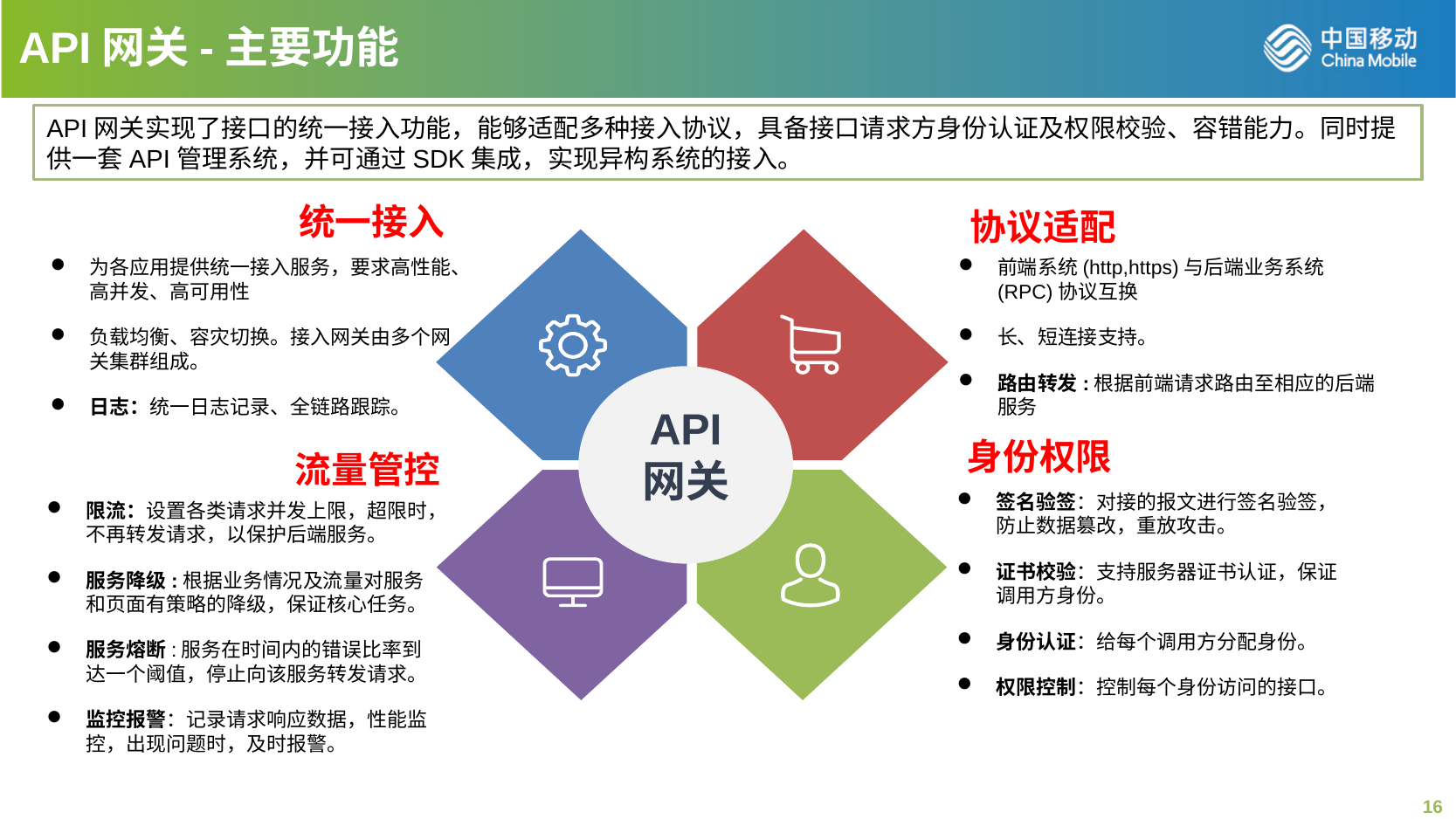

API网关-主要功能
API网关实现了接口的统一接入功能，能够适配多种接入协议，具备接口请求方身份认证及权限校验、容错能力。同时提供一套API管理系统，并可通过SDK集成，实现异构系统的接入。
统一接入
协议适配

前端系统(http,https)与后端业务系统(RPC)协议互换
长、短连接支持。
路由转发:根据前端请求路由至相应的后端服务
为各应用提供统一接入服务，要求高性能、高并发、高可用性
负载均衡、容灾切换。接入网关由多个网关集群组成。
日志：统一日志记录、全链路跟踪。

API
网关
身份权限
流量管控

签名验签：对接的报文进行签名验签，防止数据篡改，重放攻击。
证书校验：支持服务器证书认证，保证调用方身份。
身份认证：给每个调用方分配身份。
权限控制：控制每个身份访问的接口。
限流：设置各类请求并发上限，超限时，不再转发请求，以保护后端服务。
服务降级:根据业务情况及流量对服务和页面有策略的降级，保证核心任务。
服务熔断:服务在时间内的错误比率到达一个阈值，停止向该服务转发请求。
监控报警：记录请求响应数据，性能监控，出现问题时，及时报警。